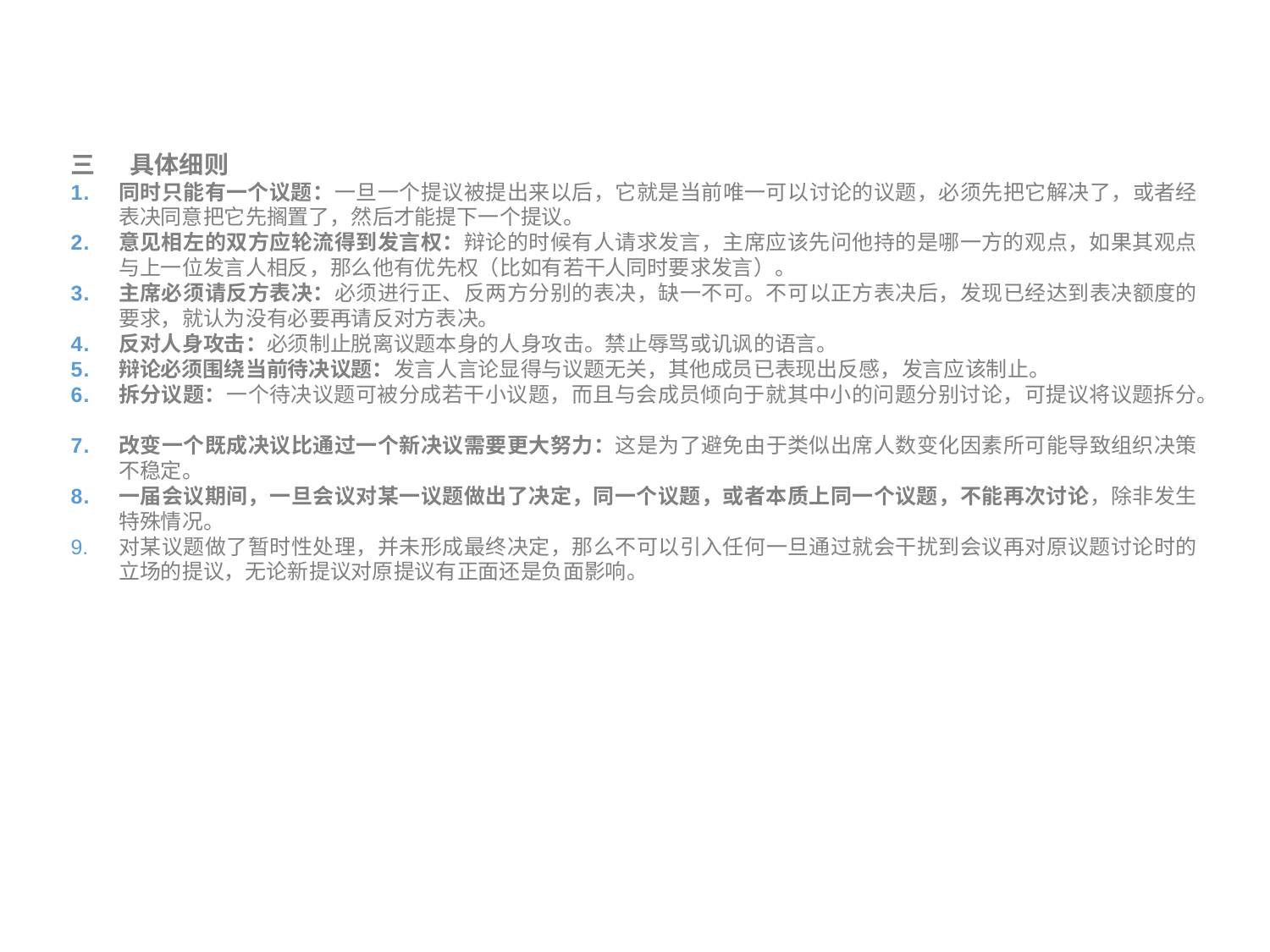

#
三      具体细则
同时只能有一个议题：一旦一个提议被提出来以后，它就是当前唯一可以讨论的议题，必须先把它解决了，或者经表决同意把它先搁置了，然后才能提下一个提议。
意见相左的双方应轮流得到发言权：辩论的时候有人请求发言，主席应该先问他持的是哪一方的观点，如果其观点与上一位发言人相反，那么他有优先权（比如有若干人同时要求发言）。
主席必须请反方表决：必须进行正、反两方分别的表决，缺一不可。不可以正方表决后，发现已经达到表决额度的要求，就认为没有必要再请反对方表决。
反对人身攻击：必须制止脱离议题本身的人身攻击。禁止辱骂或讥讽的语言。
辩论必须围绕当前待决议题：发言人言论显得与议题无关，其他成员已表现出反感，发言应该制止。
拆分议题：一个待决议题可被分成若干小议题，而且与会成员倾向于就其中小的问题分别讨论，可提议将议题拆分。
改变一个既成决议比通过一个新决议需要更大努力：这是为了避免由于类似出席人数变化因素所可能导致组织决策不稳定。
一届会议期间，一旦会议对某一议题做出了决定，同一个议题，或者本质上同一个议题，不能再次讨论，除非发生特殊情况。
对某议题做了暂时性处理，并未形成最终决定，那么不可以引入任何一旦通过就会干扰到会议再对原议题讨论时的立场的提议，无论新提议对原提议有正面还是负面影响。